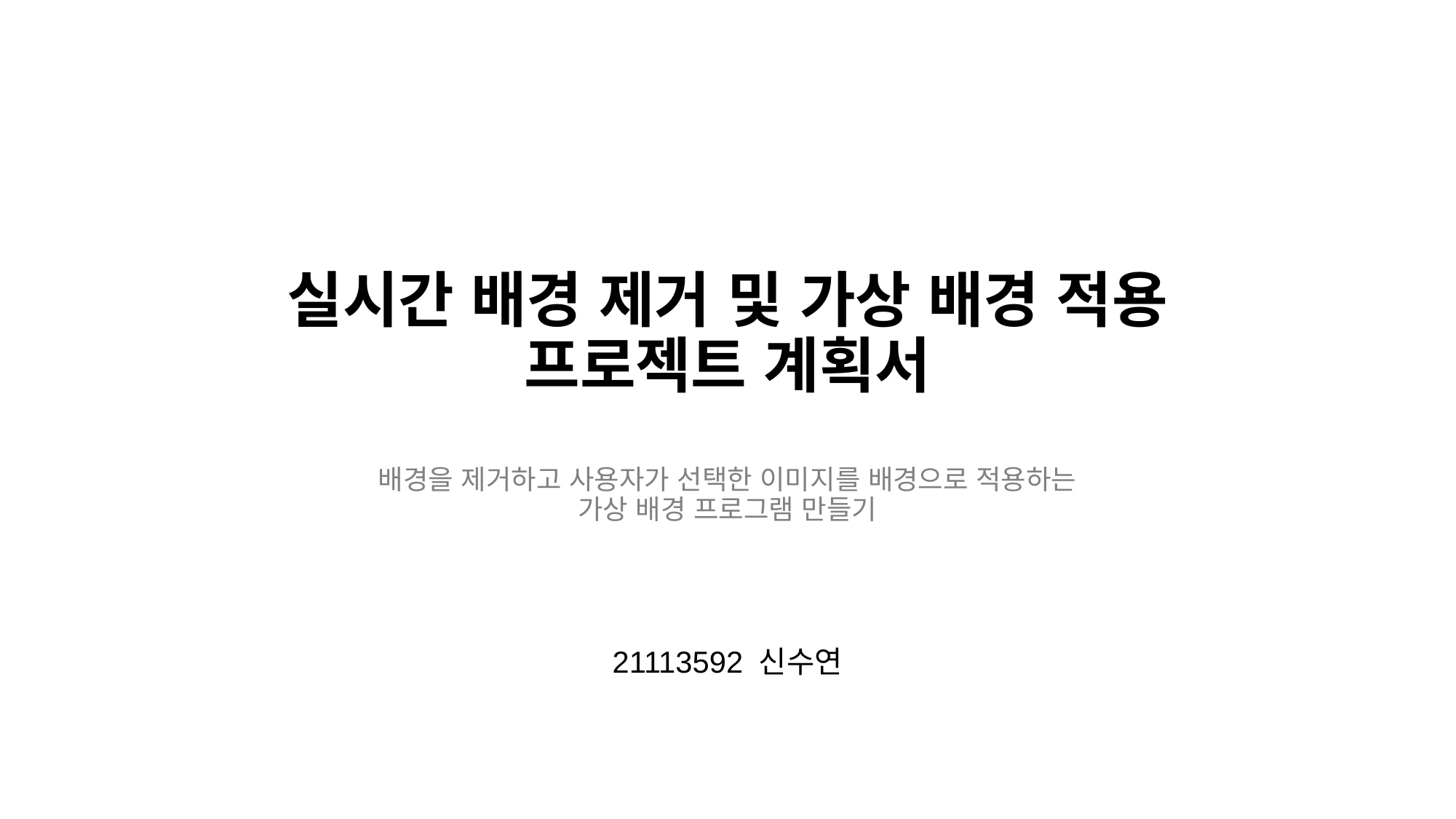

# 실시간 배경 제거 및 가상 배경 적용 프로젝트 계획서 배경을 제거하고 사용자가 선택한 이미지를 배경으로 적용하는 가상 배경 프로그램 만들기

21113592 신수연